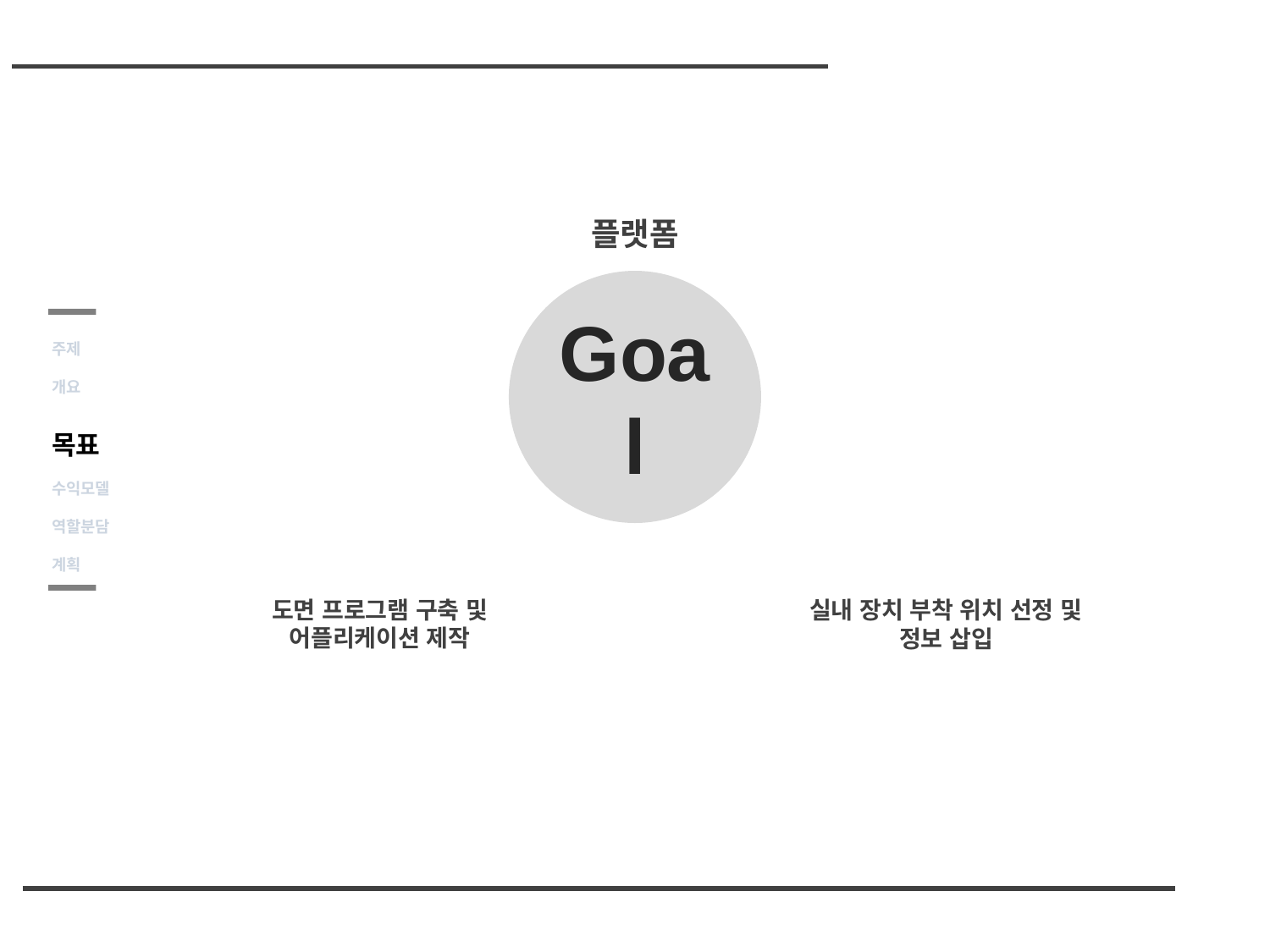

플랫폼
Goal

주제
개요
목표
수익모델
역할분담
계획
도면 프로그램 구축 및 어플리케이션 제작
실내 장치 부착 위치 선정 및 정보 삽입